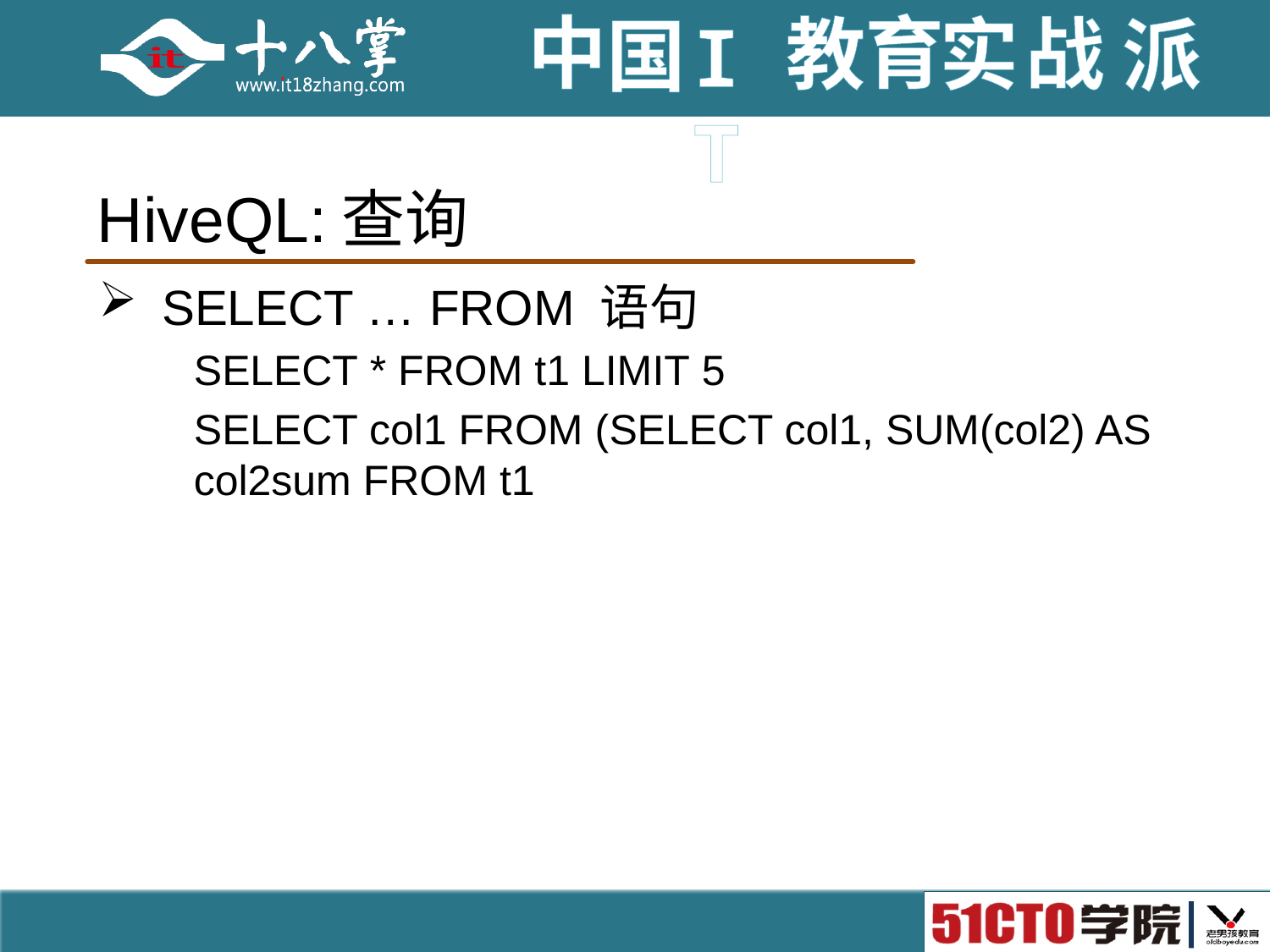

# HiveQL:查询
SELECT … FROM 语句
SELECT * FROM t1 LIMIT 5
SELECT col1 FROM (SELECT col1, SUM(col2) AS col2sum FROM t1